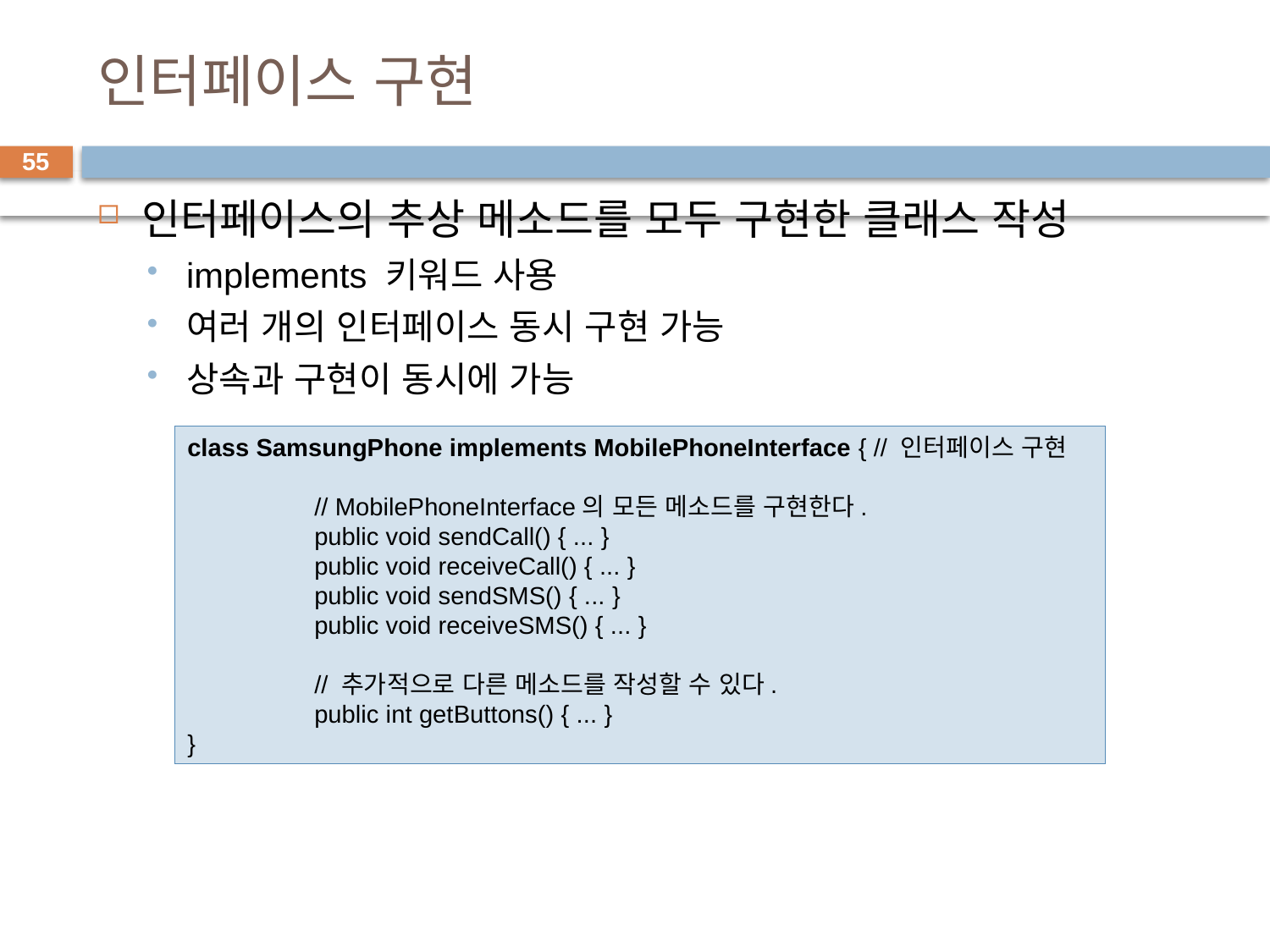

# 인터페이스 구현
55
인터페이스의 추상 메소드를 모두 구현한 클래스 작성
implements 키워드 사용
여러 개의 인터페이스 동시 구현 가능
상속과 구현이 동시에 가능
class SamsungPhone implements MobilePhoneInterface { // 인터페이스 구현

	// MobilePhoneInterface의 모든 메소드를 구현한다.
	public void sendCall() { ... }
	public void receiveCall() { ... }
	public void sendSMS() { ... }
	public void receiveSMS() { ... }

	// 추가적으로 다른 메소드를 작성할 수 있다.
	public int getButtons() { ... }
}